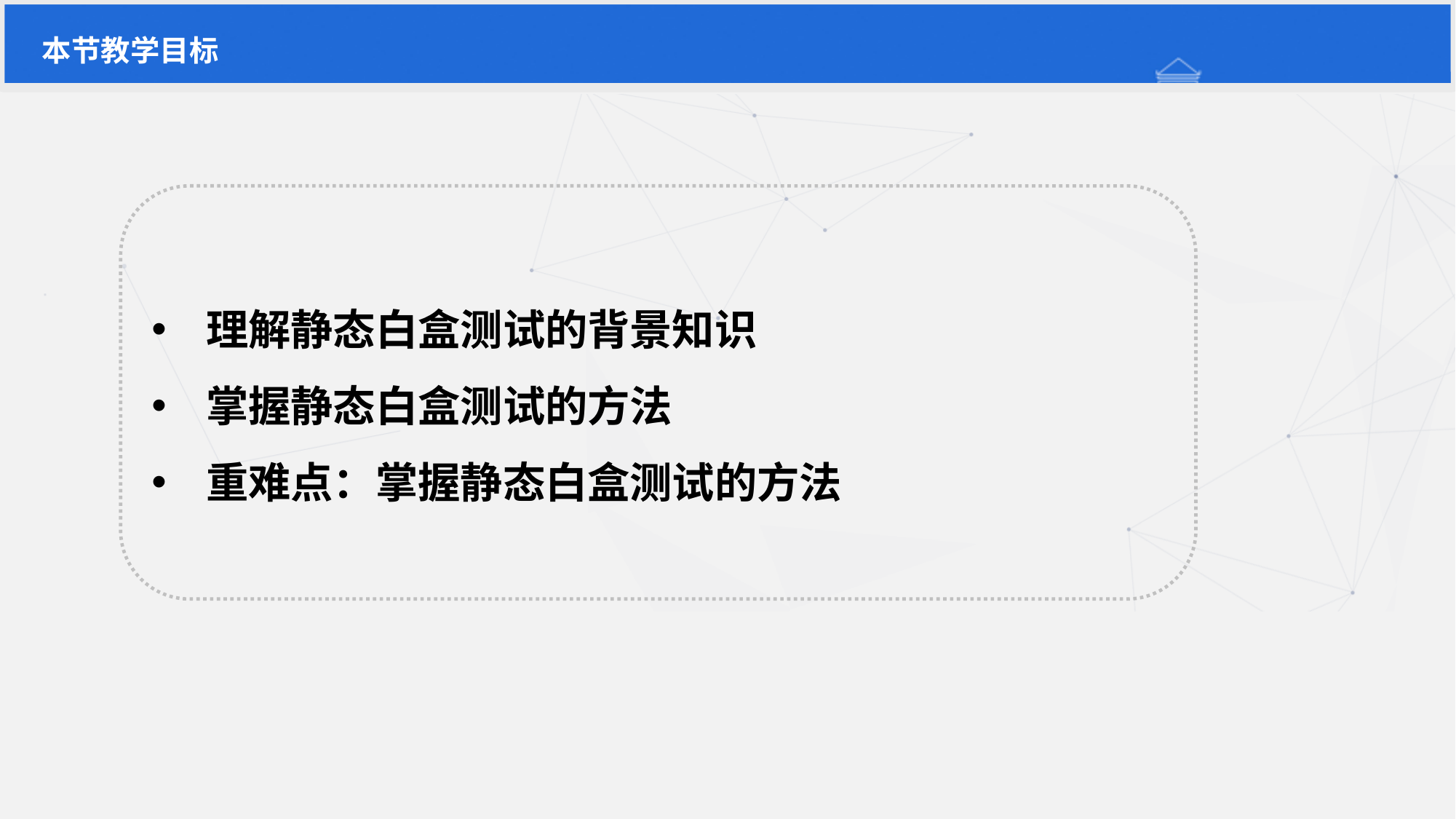

本节教学目标
理解静态白盒测试的背景知识
掌握静态白盒测试的方法
重难点：掌握静态白盒测试的方法